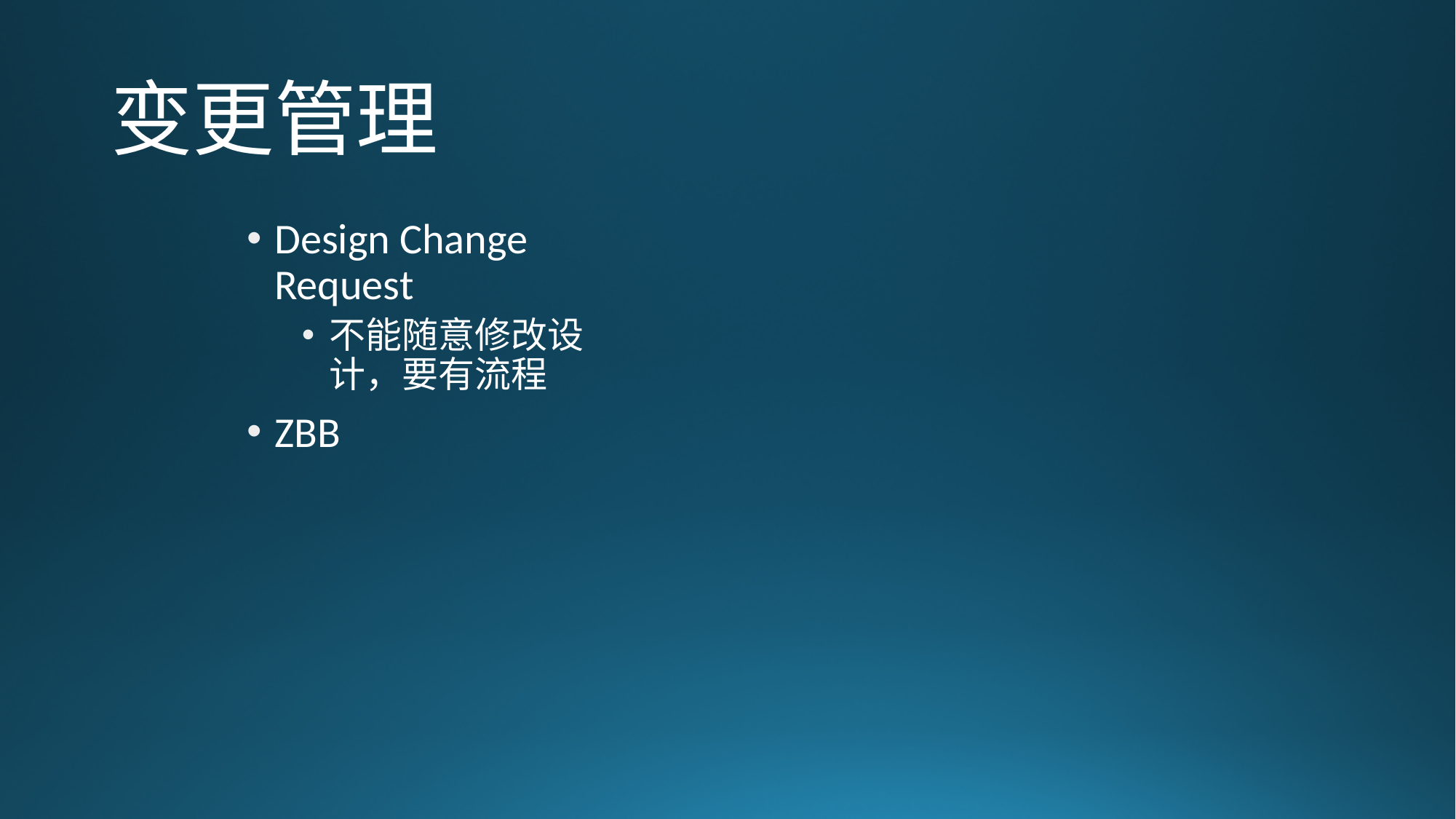

# 变更管理
Design Change Request
不能随意修改设计，要有流程
ZBB